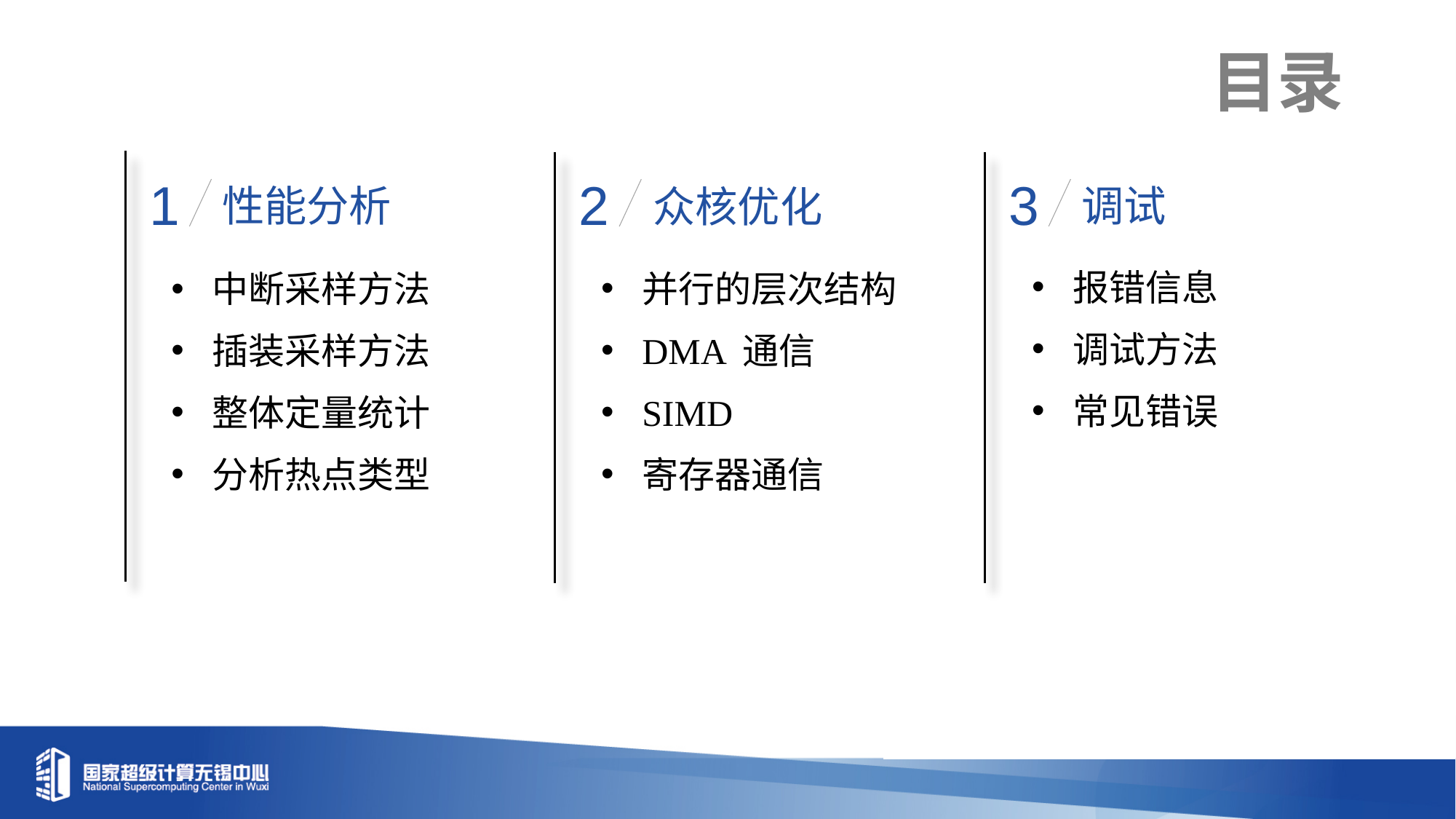

目录
1
性能分析
3
调试
2
众核优化
报错信息
调试方法
常见错误
中断采样方法
插装采样方法
整体定量统计
分析热点类型
并行的层次结构
DMA 通信
SIMD
寄存器通信